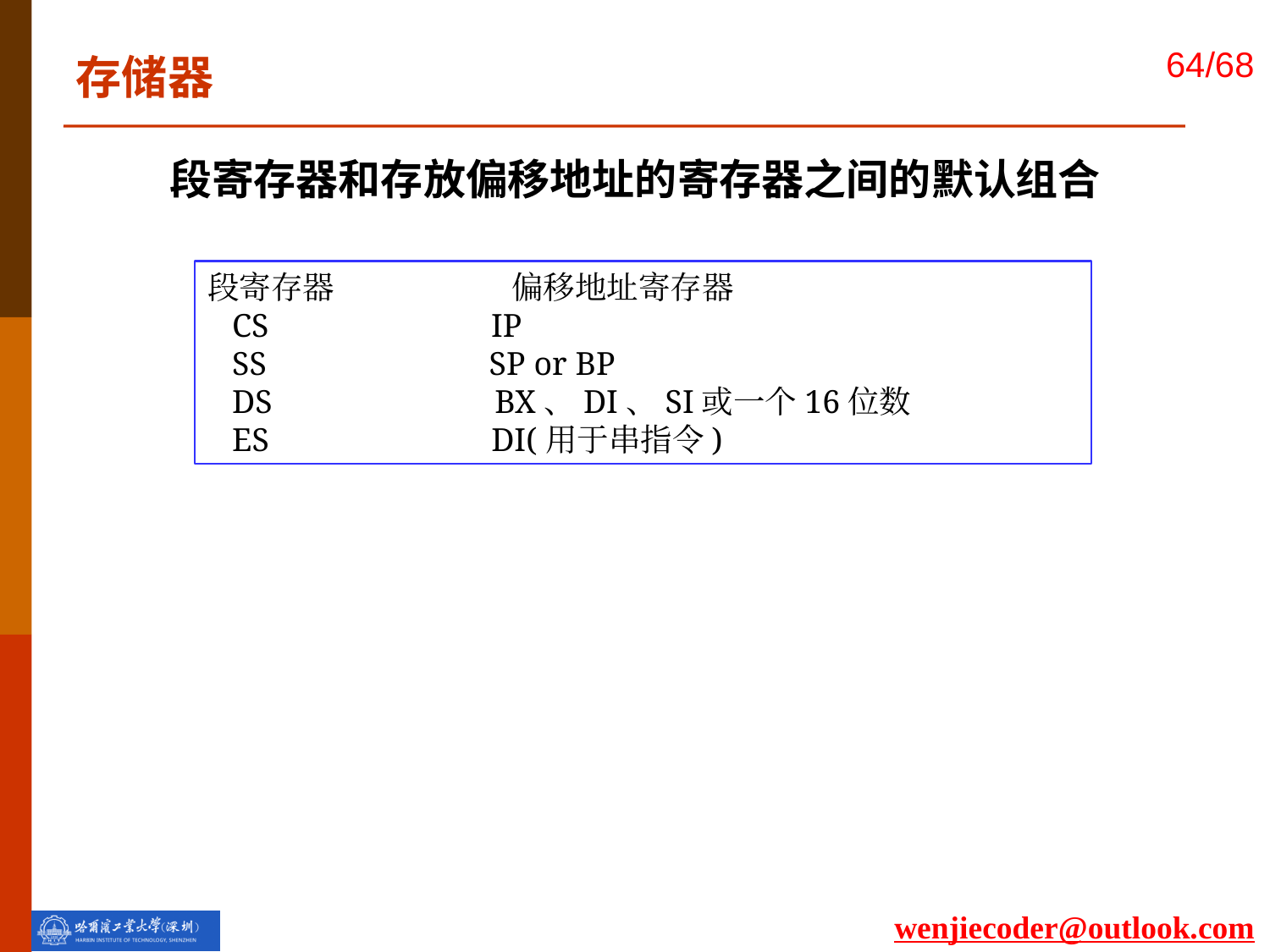

存储器
段寄存器和存放偏移地址的寄存器之间的默认组合
段寄存器                      偏移地址寄存器
   CS                           IP
   SS                           SP or BP
   DS                           BX、DI、SI或一个16位数
   ES                           DI(用于串指令)